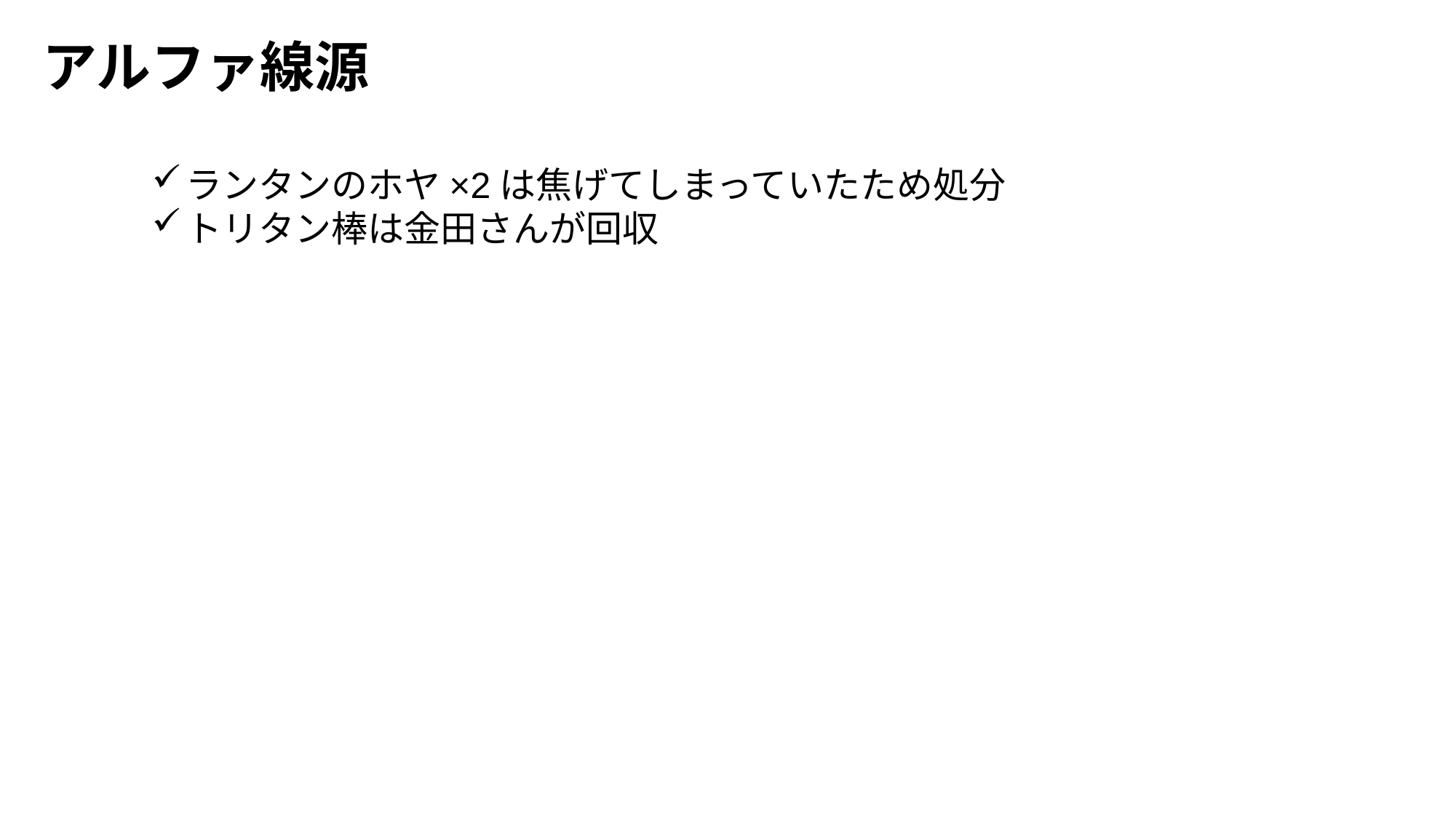

アルファ線源
ランタンのホヤ×2は焦げてしまっていたため処分
トリタン棒は金田さんが回収